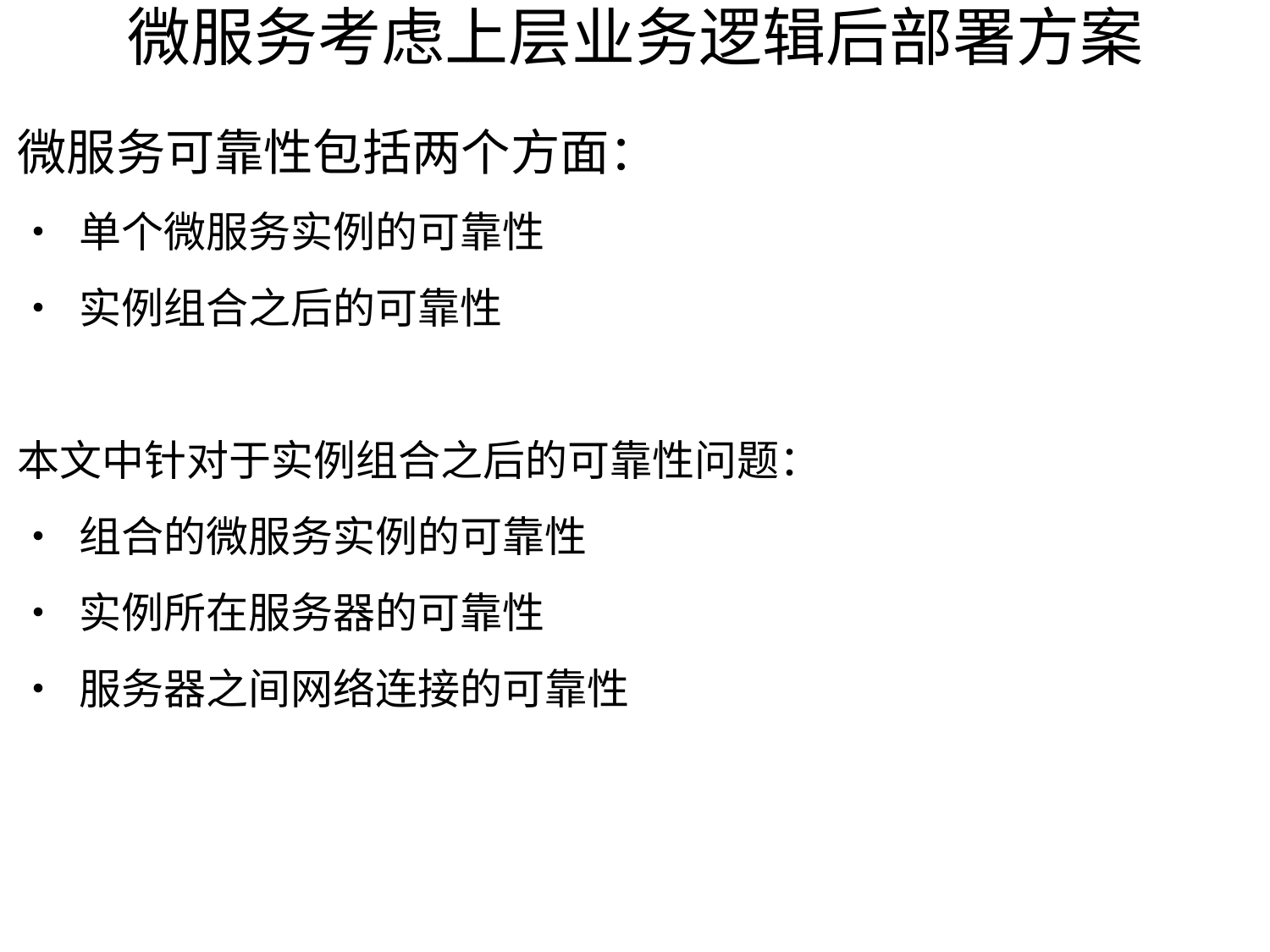

# 微服务考虑上层业务逻辑后部署方案
微服务可靠性包括两个方面：
• 单个微服务实例的可靠性
• 实例组合之后的可靠性

本文中针对于实例组合之后的可靠性问题：
• 组合的微服务实例的可靠性
• 实例所在服务器的可靠性
• 服务器之间网络连接的可靠性